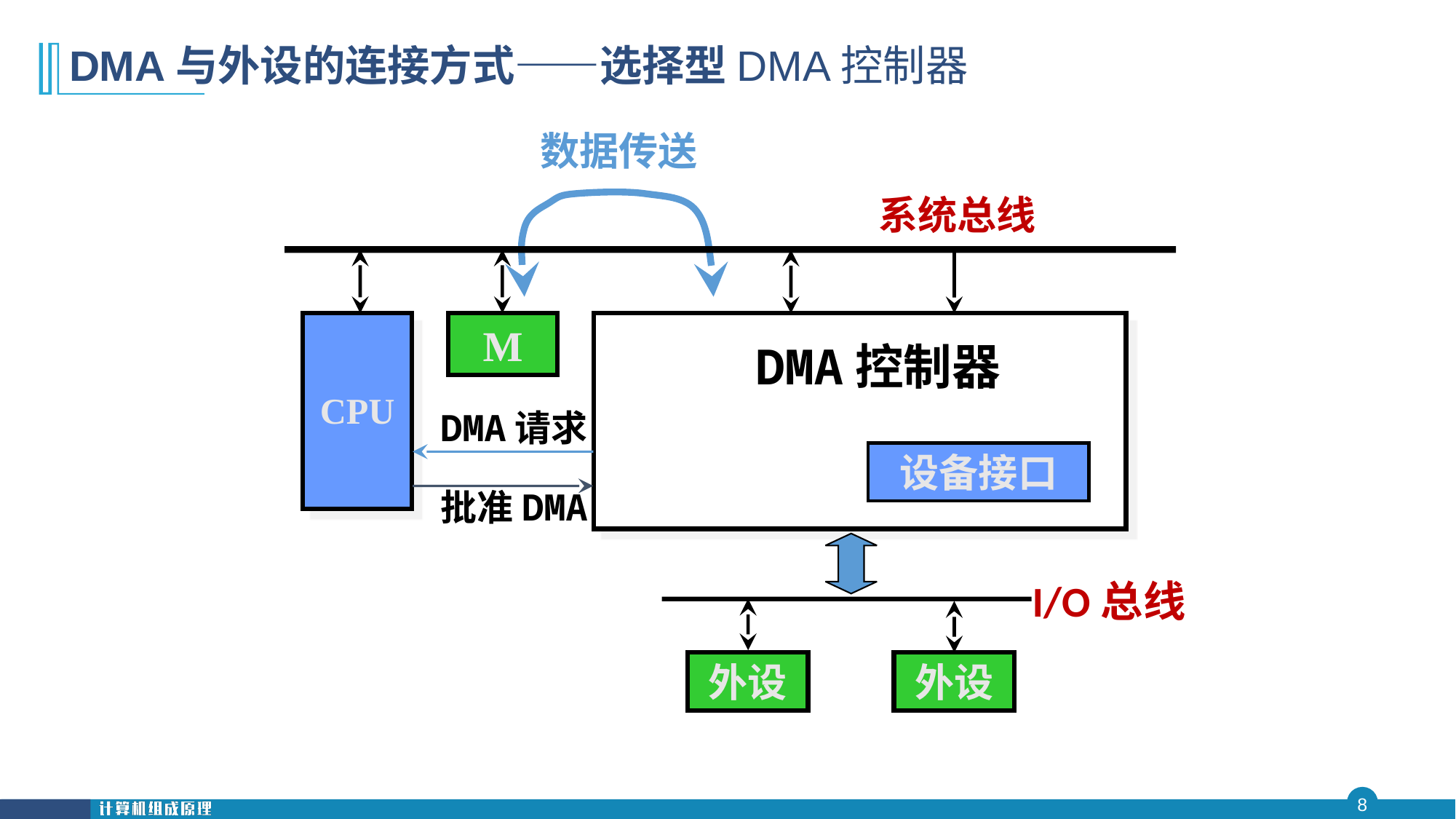

# DMA与外设的连接方式——选择型DMA控制器
数据传送
系统总线

CPU

M

DMA控制器
DMA请求
设备接口

批准DMA

I/O总线

外设
外设